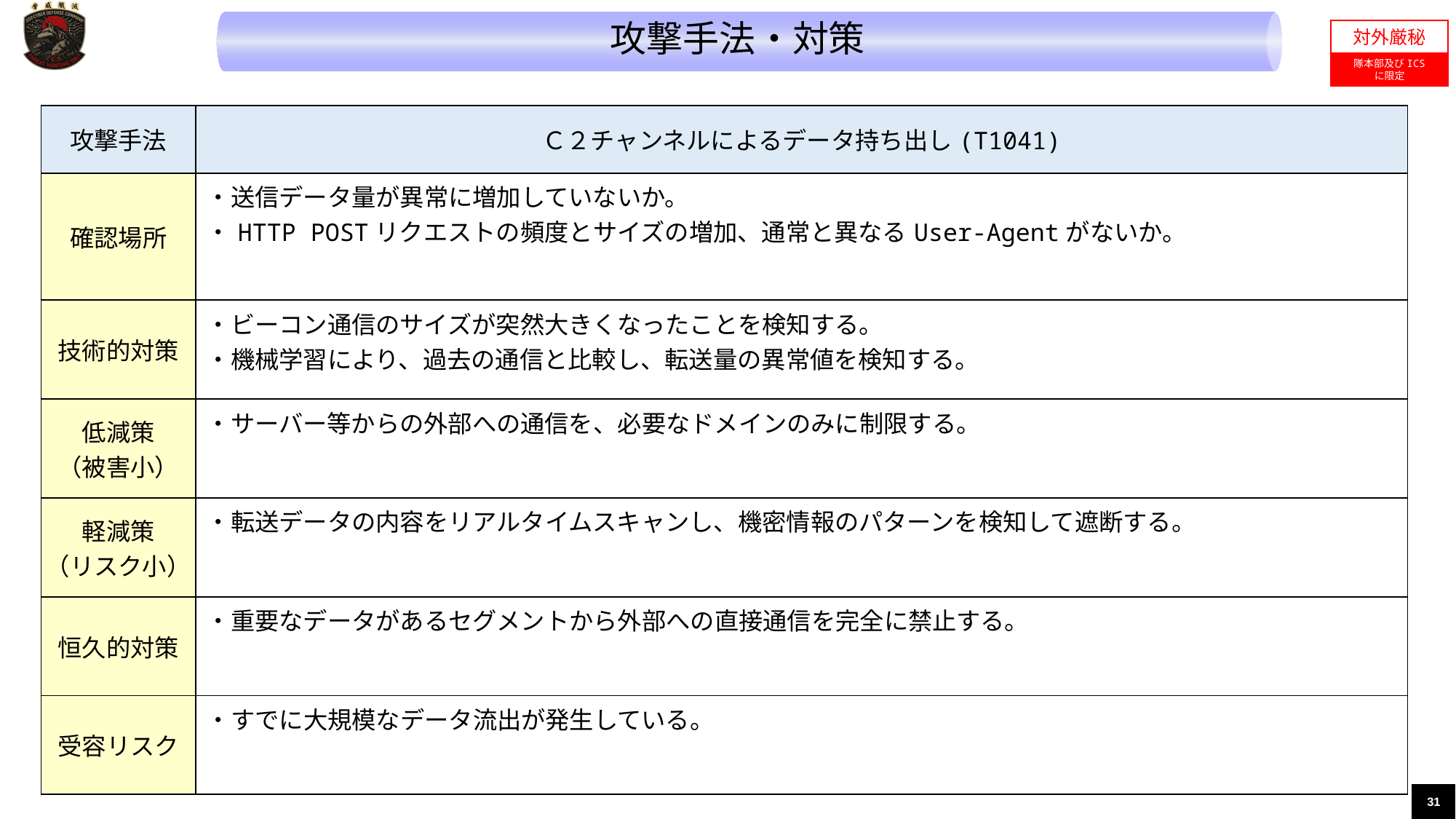

攻撃手法・対策
対外厳秘
隊本部及びICS
に限定
| 攻撃手法 | Ｃ２チャンネルによるデータ持ち出し(T1041) |
| --- | --- |
| 確認場所 | ・送信データ量が異常に増加していないか。 ・HTTP POSTリクエストの頻度とサイズの増加、通常と異なるUser-Agentがないか。 |
| 技術的対策 | ・ビーコン通信のサイズが突然大きくなったことを検知する。 ・機械学習により、過去の通信と比較し、転送量の異常値を検知する。 |
| 低減策 （被害小） | ・サーバー等からの外部への通信を、必要なドメインのみに制限する。 |
| 軽減策 （リスク小） | ・転送データの内容をリアルタイムスキャンし、機密情報のパターンを検知して遮断する。 |
| 恒久的対策 | ・重要なデータがあるセグメントから外部への直接通信を完全に禁止する。 |
| 受容リスク | ・すでに大規模なデータ流出が発生している。 |